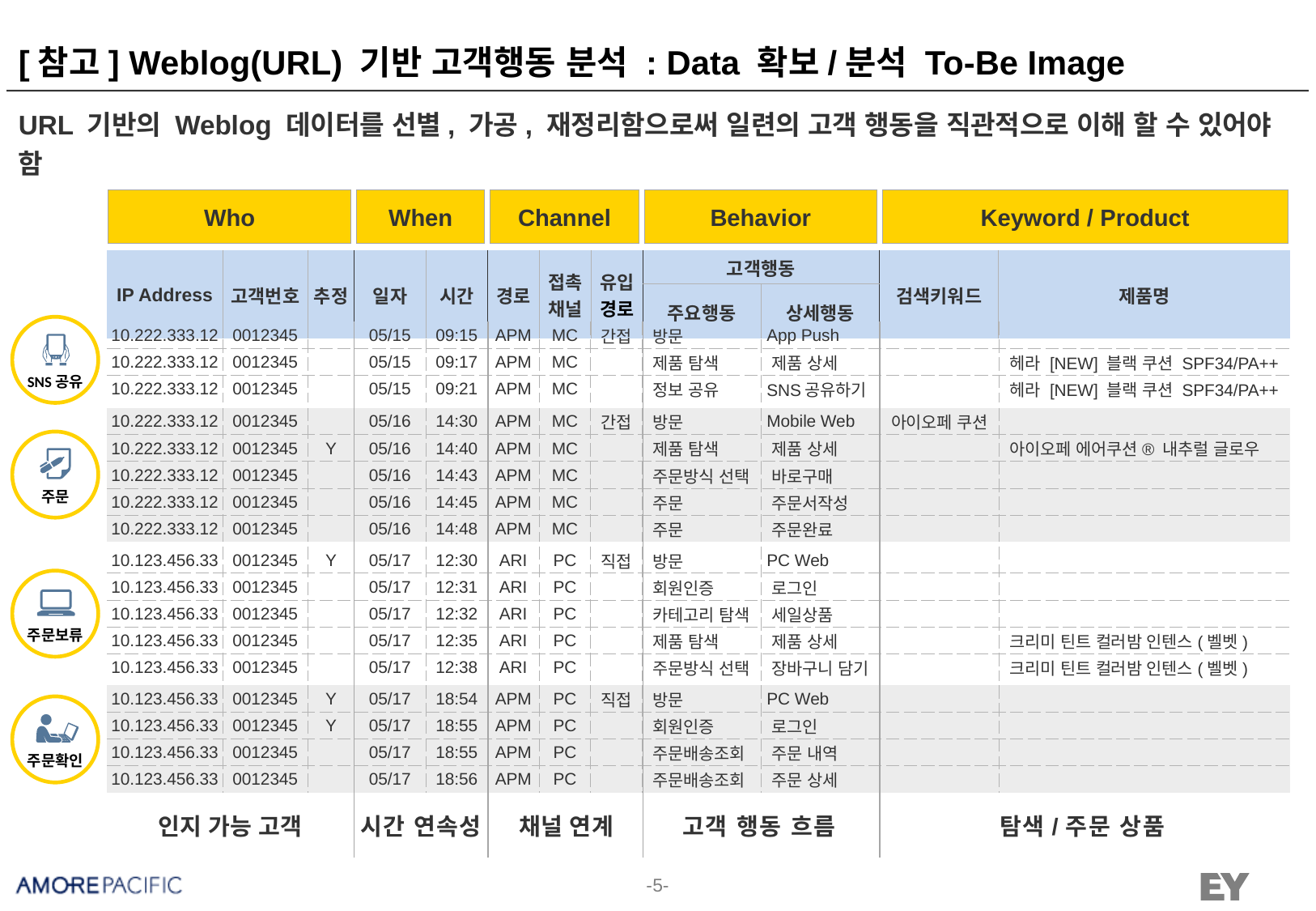

# [참고] Weblog(URL) 기반 고객행동 분석 : Data 확보/분석 To-Be Image
URL 기반의 Weblog 데이터를 선별, 가공, 재정리함으로써 일련의 고객 행동을 직관적으로 이해 할 수 있어야 함
Who
When
Channel
Behavior
Keyword / Product
| IP Address | 고객번호 | 추정 | 일자 | 시간 | 경로 | 접촉 채널 | 유입 경로 | 고객행동 |  | 검색키워드 | 제품명 |
| --- | --- | --- | --- | --- | --- | --- | --- | --- | --- | --- | --- |
|  |  |  |  |  |  |  |  | 주요행동 | 상세행동 |  |  |
SNS공유

| 10.222.333.12 | 0012345 |  | 05/15 | 09:15 | APM | MC | 간접 | 방문 | App Push |  |  |
| --- | --- | --- | --- | --- | --- | --- | --- | --- | --- | --- | --- |
| 10.222.333.12 | 0012345 |  | 05/15 | 09:17 | APM | MC |  | 제품 탐색 | 제품 상세 |  | 헤라 [NEW] 블랙 쿠션 SPF34/PA++ |
| 10.222.333.12 | 0012345 |  | 05/15 | 09:21 | APM | MC |  | 정보 공유 | SNS공유하기 |  | 헤라 [NEW] 블랙 쿠션 SPF34/PA++ |
| 10.222.333.12 | 0012345 |  | 05/16 | 14:30 | APM | MC | 간접 | 방문 | Mobile Web | 아이오페 쿠션 |  |
| --- | --- | --- | --- | --- | --- | --- | --- | --- | --- | --- | --- |
| 10.222.333.12 | 0012345 | Y | 05/16 | 14:40 | APM | MC |  | 제품 탐색 | 제품 상세 |  | 아이오페 에어쿠션® 내추럴 글로우 |
| 10.222.333.12 | 0012345 |  | 05/16 | 14:43 | APM | MC |  | 주문방식 선택 | 바로구매 |  |  |
| 10.222.333.12 | 0012345 |  | 05/16 | 14:45 | APM | MC |  | 주문 | 주문서작성 |  |  |
| 10.222.333.12 | 0012345 |  | 05/16 | 14:48 | APM | MC |  | 주문 | 주문완료 |  |  |
주문

| 10.123.456.33 | 0012345 | Y | 05/17 | 12:30 | ARI | PC | 직접 | 방문 | PC Web |  |  |
| --- | --- | --- | --- | --- | --- | --- | --- | --- | --- | --- | --- |
| 10.123.456.33 | 0012345 |  | 05/17 | 12:31 | ARI | PC |  | 회원인증 | 로그인 |  |  |
| 10.123.456.33 | 0012345 |  | 05/17 | 12:32 | ARI | PC |  | 카테고리 탐색 | 세일상품 |  |  |
| 10.123.456.33 | 0012345 |  | 05/17 | 12:35 | ARI | PC |  | 제품 탐색 | 제품 상세 |  | 크리미 틴트 컬러밤 인텐스(벨벳) |
| 10.123.456.33 | 0012345 |  | 05/17 | 12:38 | ARI | PC |  | 주문방식 선택 | 장바구니 담기 |  | 크리미 틴트 컬러밤 인텐스(벨벳) |
주문보류

| 10.123.456.33 | 0012345 | Y | 05/17 | 18:54 | APM | PC | 직접 | 방문 | PC Web |  |  |
| --- | --- | --- | --- | --- | --- | --- | --- | --- | --- | --- | --- |
| 10.123.456.33 | 0012345 | Y | 05/17 | 18:55 | APM | PC |  | 회원인증 | 로그인 |  |  |
| 10.123.456.33 | 0012345 |  | 05/17 | 18:55 | APM | PC |  | 주문배송조회 | 주문 내역 |  |  |
| 10.123.456.33 | 0012345 |  | 05/17 | 18:56 | APM | PC |  | 주문배송조회 | 주문 상세 |  |  |
주문확인

인지 가능 고객
시간 연속성
채널 연계
고객 행동 흐름
탐색/주문 상품